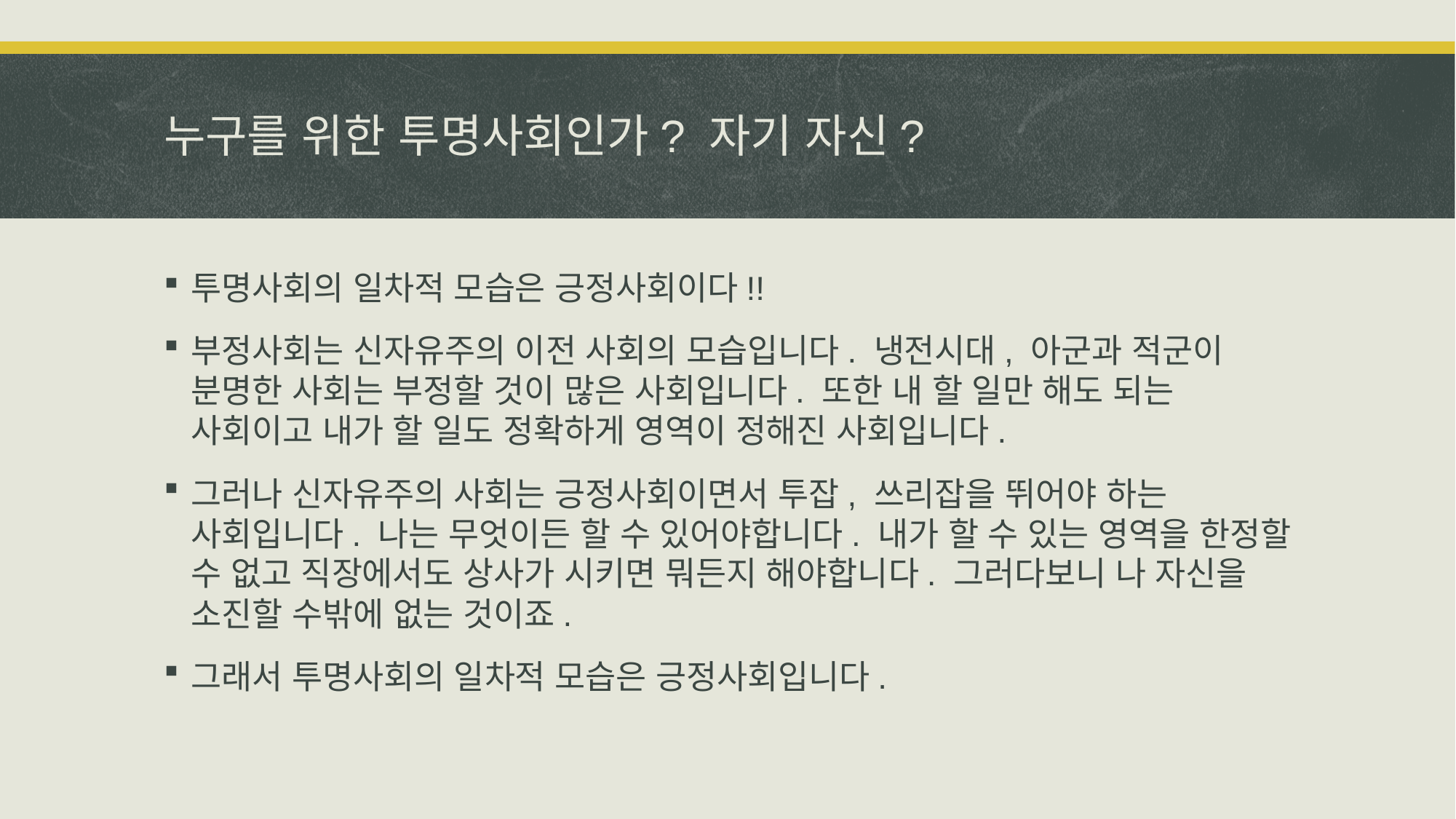

# 누구를 위한 투명사회인가? 자기 자신?
투명사회의 일차적 모습은 긍정사회이다!!
부정사회는 신자유주의 이전 사회의 모습입니다. 냉전시대, 아군과 적군이 분명한 사회는 부정할 것이 많은 사회입니다. 또한 내 할 일만 해도 되는 사회이고 내가 할 일도 정확하게 영역이 정해진 사회입니다.
그러나 신자유주의 사회는 긍정사회이면서 투잡, 쓰리잡을 뛰어야 하는 사회입니다. 나는 무엇이든 할 수 있어야합니다. 내가 할 수 있는 영역을 한정할 수 없고 직장에서도 상사가 시키면 뭐든지 해야합니다. 그러다보니 나 자신을 소진할 수밖에 없는 것이죠.
그래서 투명사회의 일차적 모습은 긍정사회입니다.